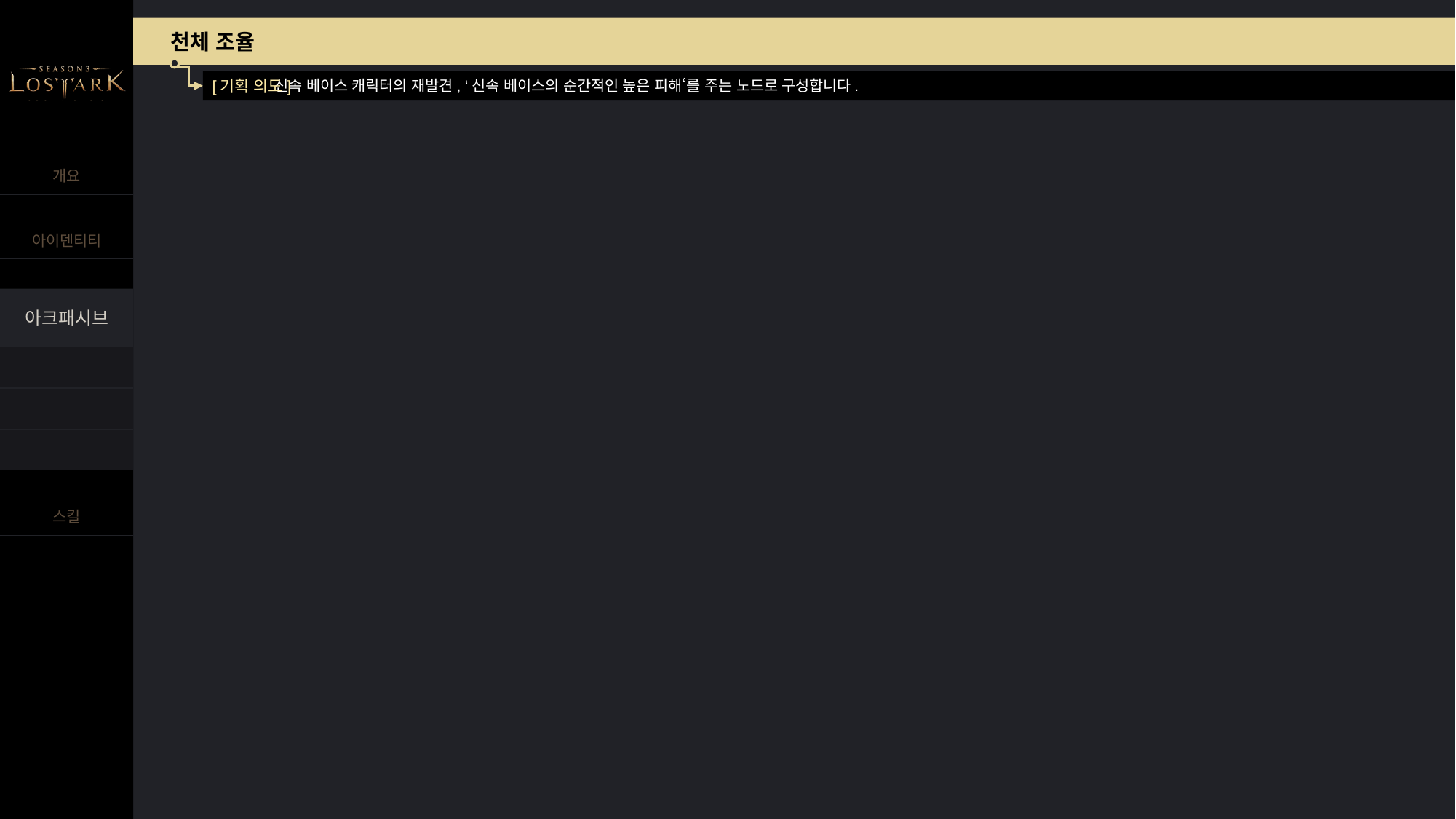

천체 조율

신속 베이스 캐릭터의 재발견, ‘신속 베이스의 순간적인 높은 피해‘를 주는 노드로 구성합니다.
[기획 의도]